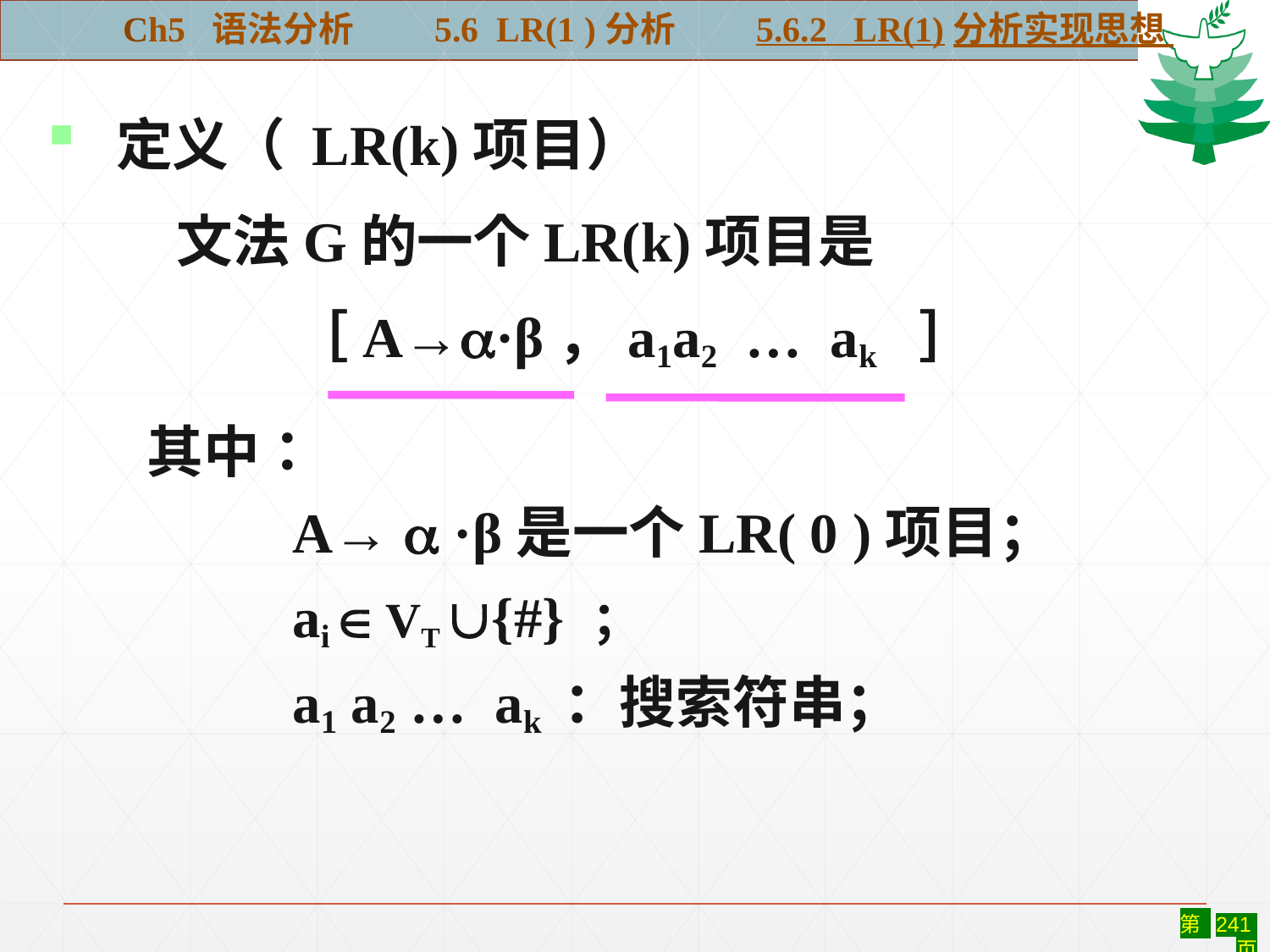

Ch5  语法分析         5.6  LR(1 )分析         5.6.2   LR(1)分析实现思想
  定义（ LR(k)项目）
         文法G的一个LR(k)项目是
                  ［A→α·β，a1a2  …  ak  ］

   其中：
 	     A→ α ·β是一个LR( 0 )项目；
	     ai ∈ VT ∪{#} ；
	     a1 a2 …  ak ：搜索符串；